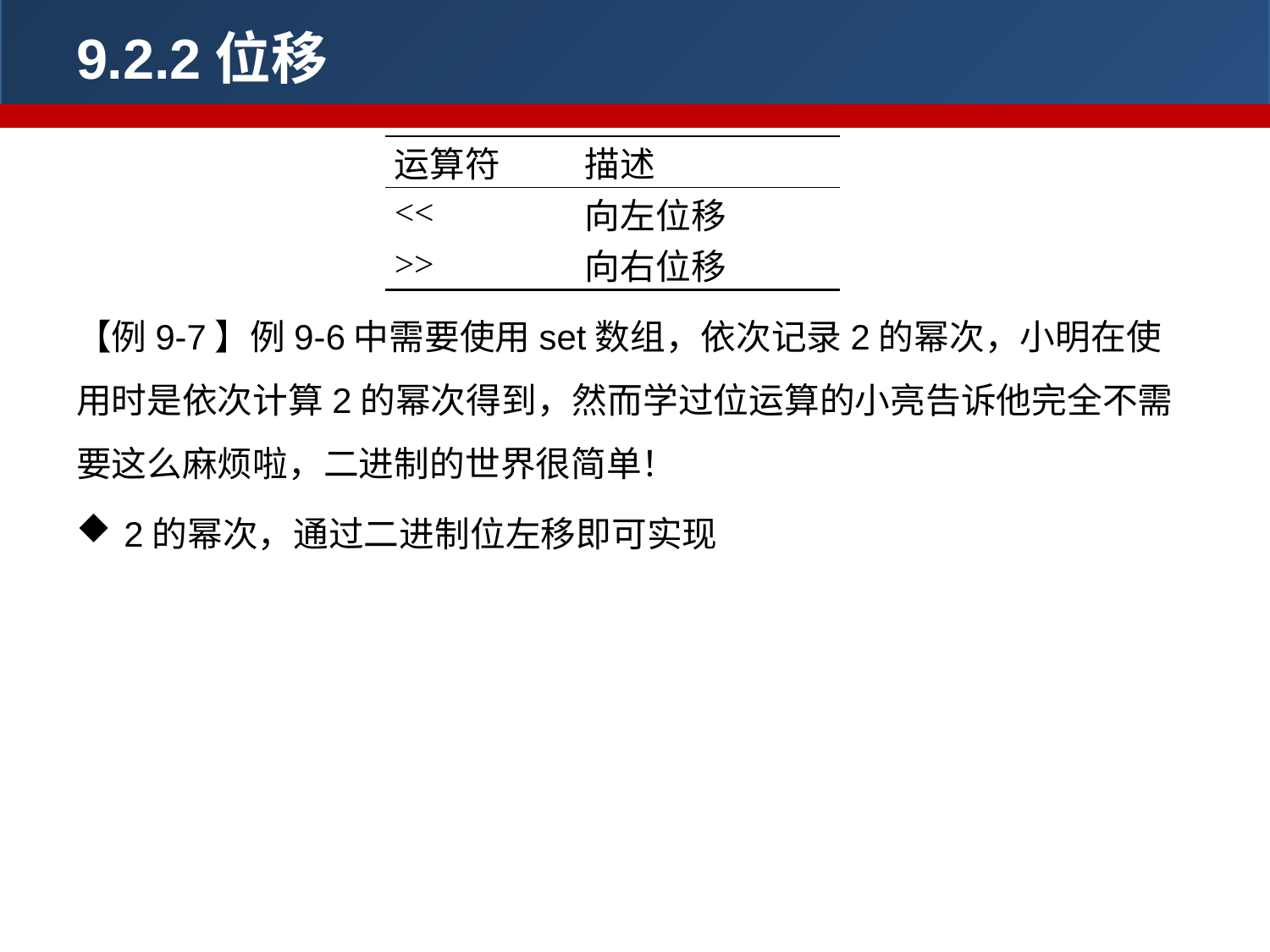

9.2.2位移
| 运算符 | 描述 |
| --- | --- |
| << | 向左位移 |
| >> | 向右位移 |
【例9-7】例9-6中需要使用set数组，依次记录2的幂次，小明在使用时是依次计算2的幂次得到，然而学过位运算的小亮告诉他完全不需要这么麻烦啦，二进制的世界很简单！
2的幂次，通过二进制位左移即可实现